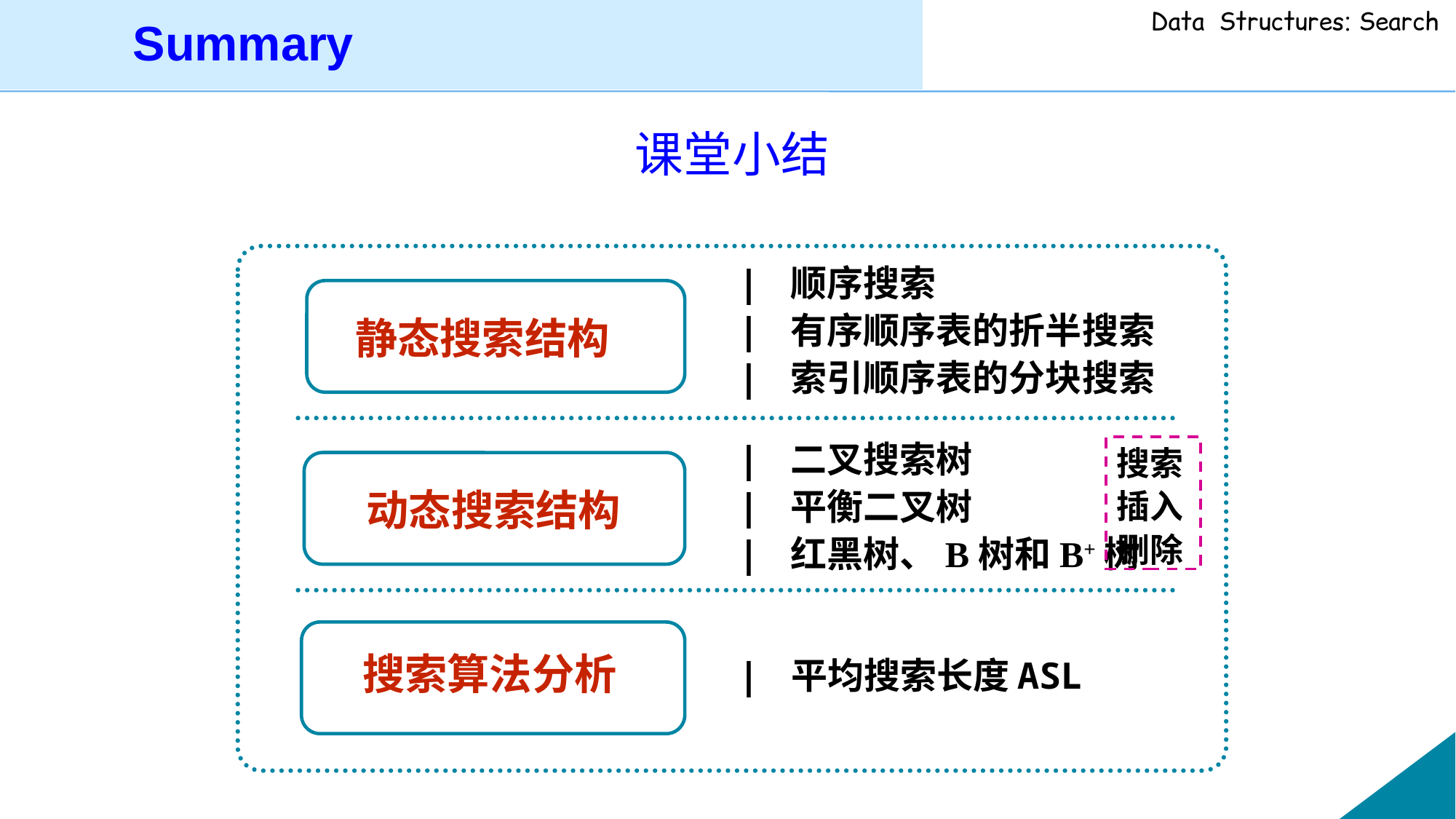

Summary
课堂小结

| 顺序搜索
| 有序顺序表的折半搜索
| 索引顺序表的分块搜索

          静态搜索结构

| 二叉搜索树
| 平衡二叉树
| 红黑树、B树和B+树
搜索
插入
删除

	动态搜索结构

         搜索算法分析
| 平均搜索长度ASL